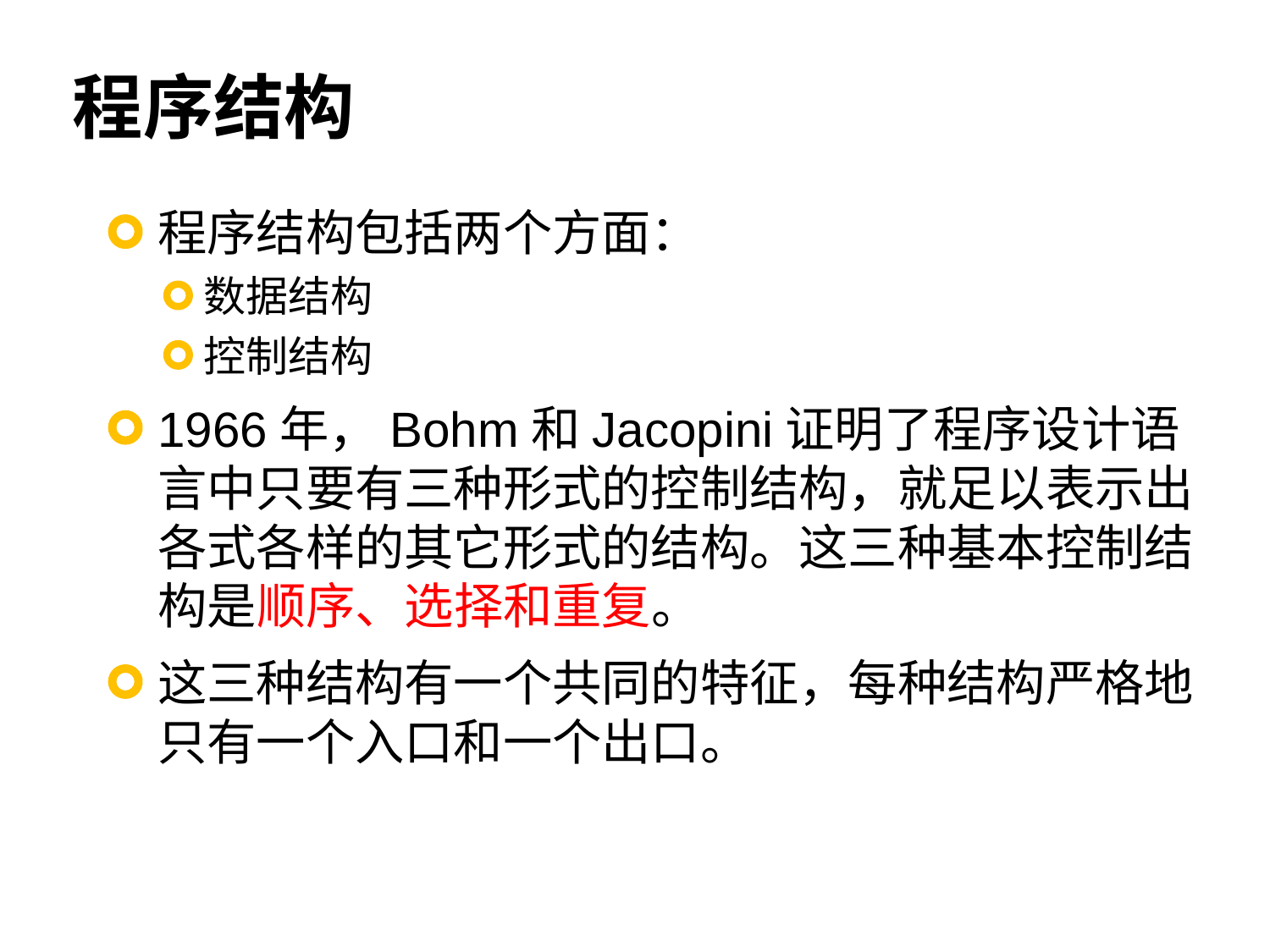

# 程序结构
程序结构包括两个方面：
数据结构
控制结构
1966年，Bohm和Jacopini证明了程序设计语言中只要有三种形式的控制结构，就足以表示出各式各样的其它形式的结构。这三种基本控制结构是顺序、选择和重复。
这三种结构有一个共同的特征，每种结构严格地只有一个入口和一个出口。